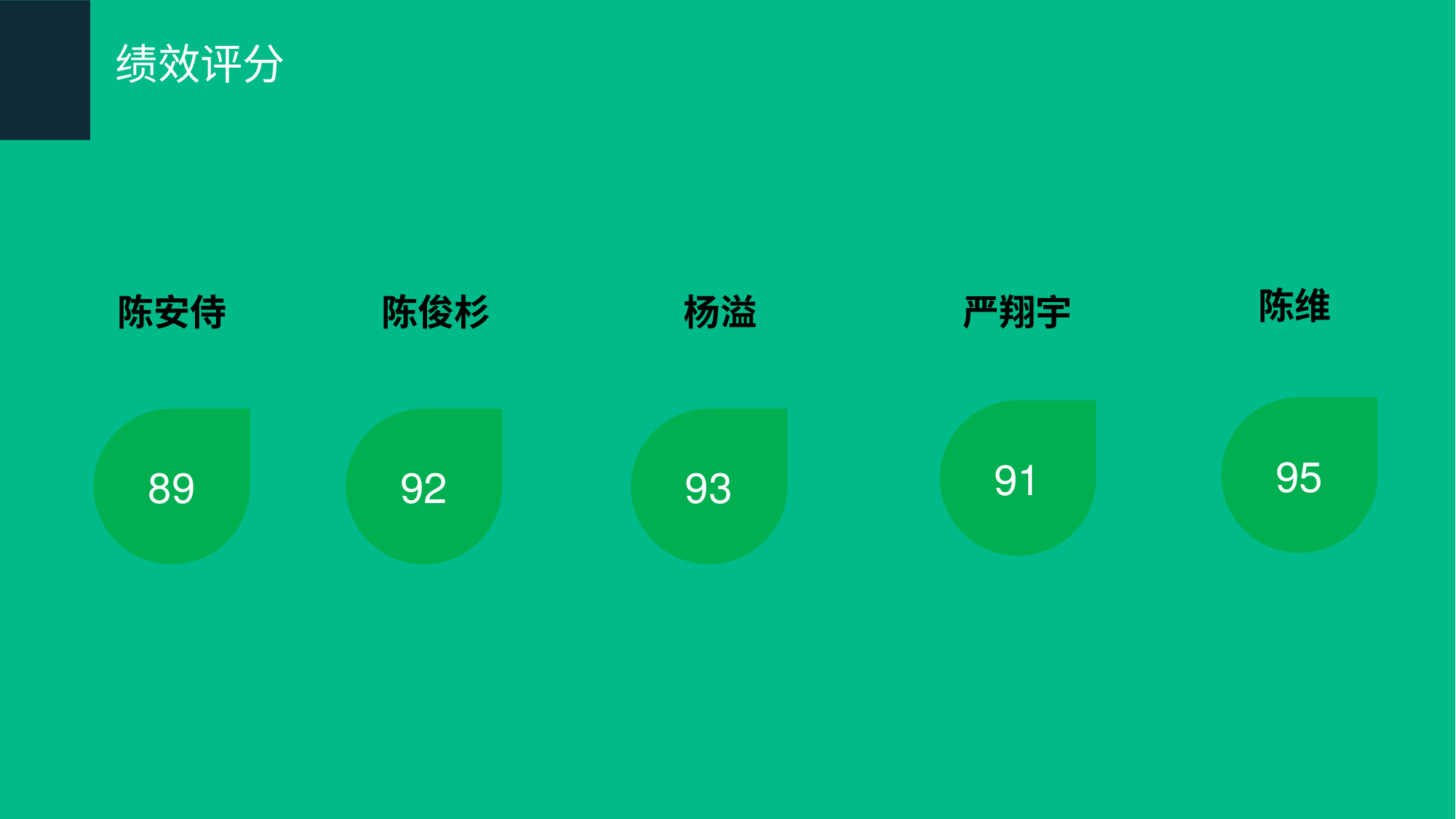

绩效评分
陈维

陈安侍

陈俊杉

杨溢

严翔宇

95
91
89
93
92